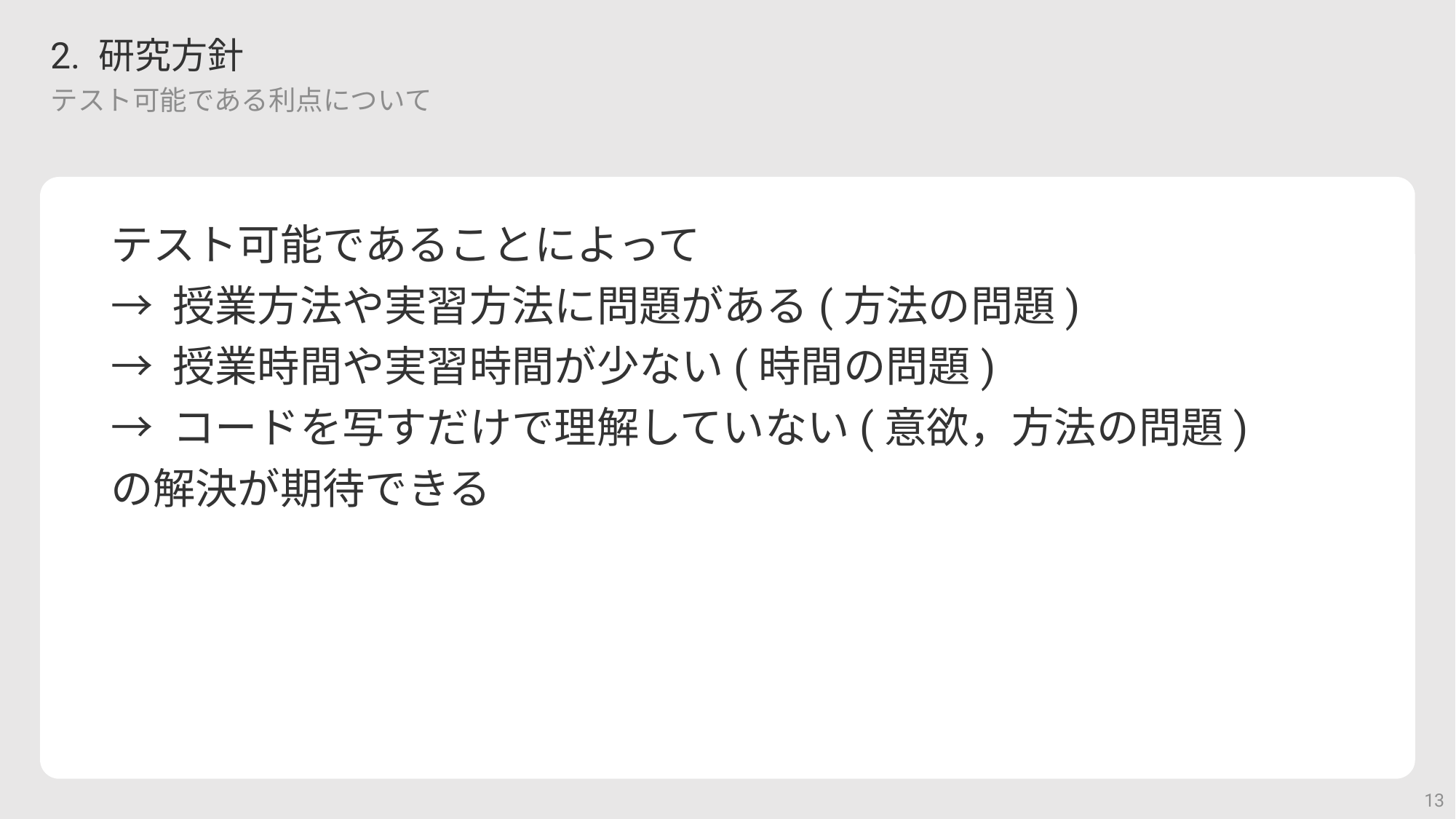

# 2. 研究方針
テスト可能である利点について
テスト可能であることによって
→ 授業方法や実習方法に問題がある(方法の問題)
→ 授業時間や実習時間が少ない(時間の問題)
→ コードを写すだけで理解していない(意欲，方法の問題)
の解決が期待できる
13